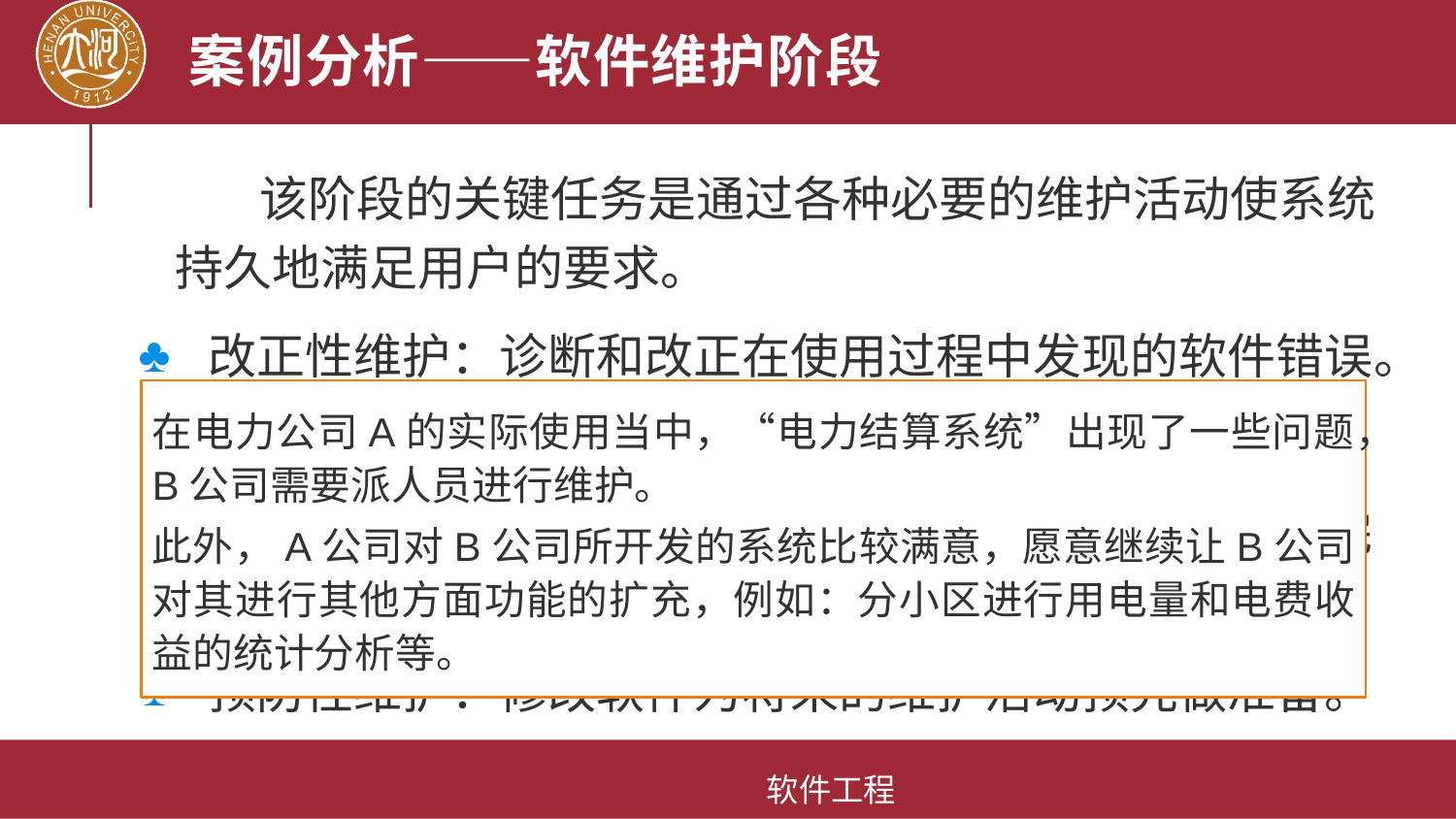

# 案例分析——软件维护阶段
          该阶段的关键任务是通过各种必要的维护活动使系统持久地满足用户的要求。
  改正性维护：诊断和改正在使用过程中发现的软件错误。
  适应性维护：修改软件易适应环境的变化。
  完善性维护：根据用户的要求改进或扩充软件使它更完善。
  预防性维护：修改软件为将来的维护活动预先做准备。
在电力公司A的实际使用当中，“电力结算系统”出现了一些问题，B公司需要派人员进行维护。
此外，A公司对B公司所开发的系统比较满意，愿意继续让B公司对其进行其他方面功能的扩充，例如：分小区进行用电量和电费收益的统计分析等。

软件工程
75